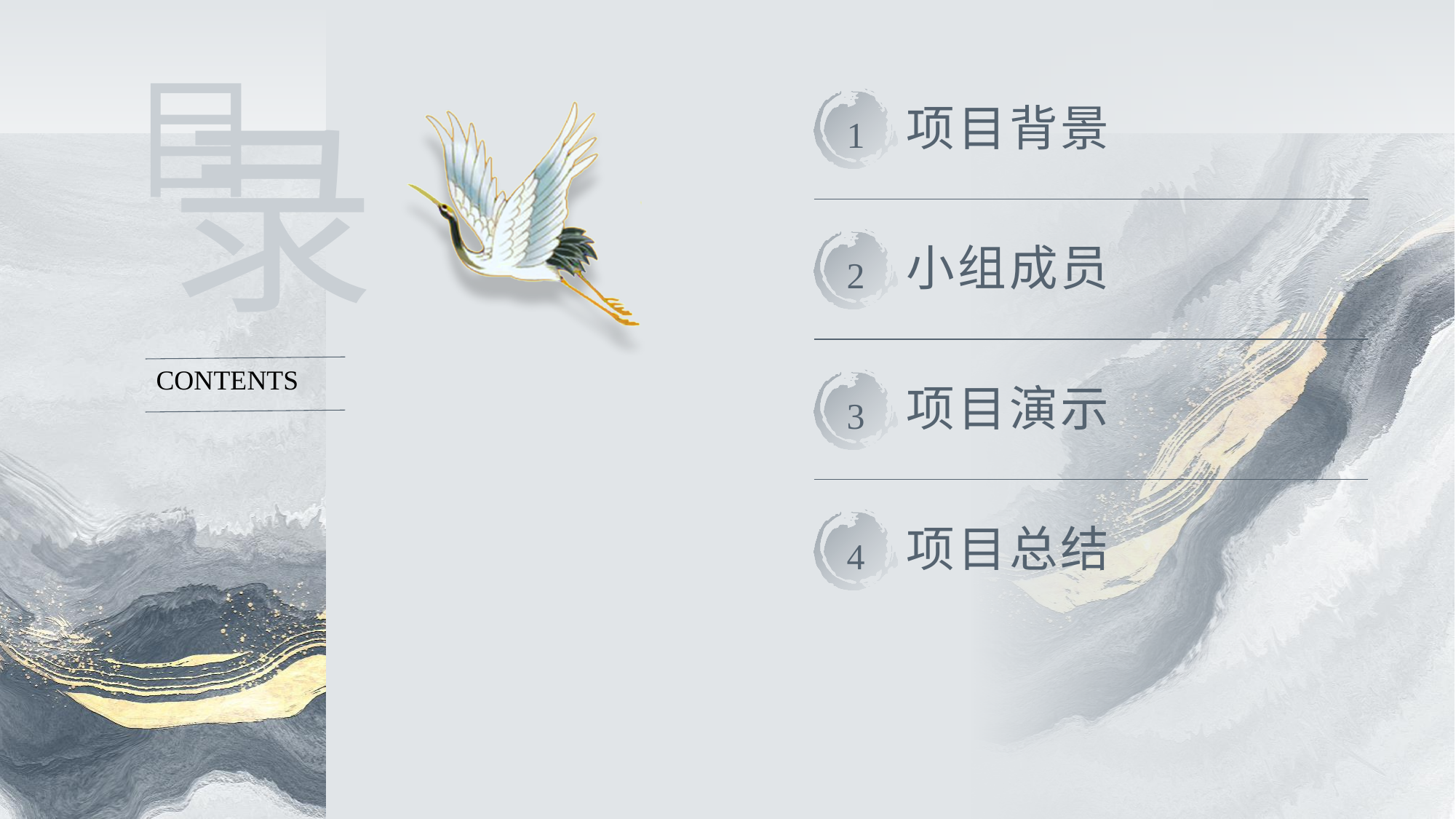

PPT下载 http://www.1ppt.com/xiazai/
目
录
项目背景

1
小组成员

2
CONTENTS
项目演示

3
项目总结

4